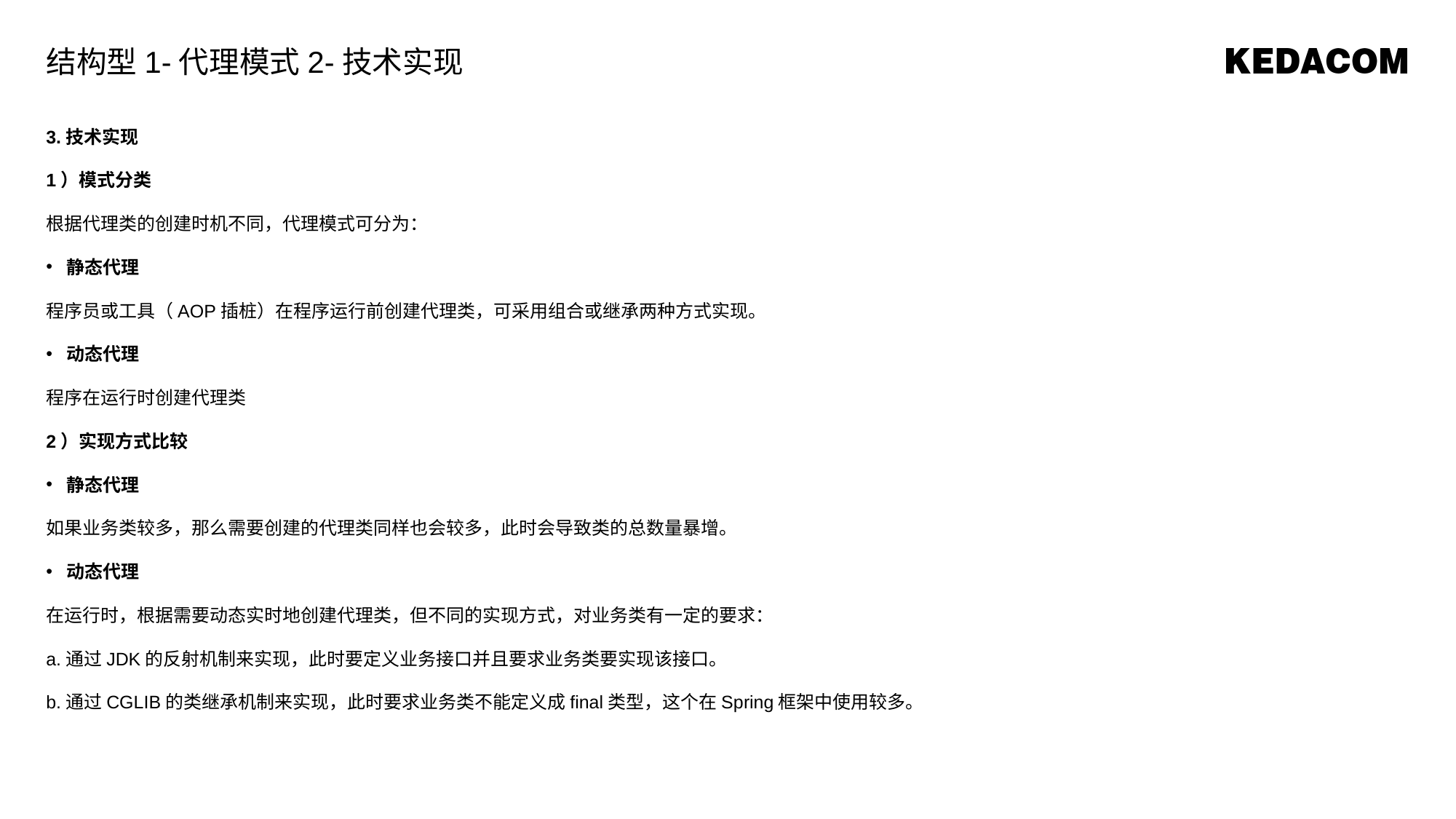

结构型1-代理模式2-技术实现
3.技术实现
1）模式分类
根据代理类的创建时机不同，代理模式可分为：
静态代理
程序员或工具（AOP插桩）在程序运行前创建代理类，可采用组合或继承两种方式实现。
动态代理
程序在运行时创建代理类
2）实现方式比较
静态代理
如果业务类较多，那么需要创建的代理类同样也会较多，此时会导致类的总数量暴增。
动态代理
在运行时，根据需要动态实时地创建代理类，但不同的实现方式，对业务类有一定的要求：
a.通过JDK的反射机制来实现，此时要定义业务接口并且要求业务类要实现该接口。
b.通过CGLIB的类继承机制来实现，此时要求业务类不能定义成final类型，这个在Spring框架中使用较多。